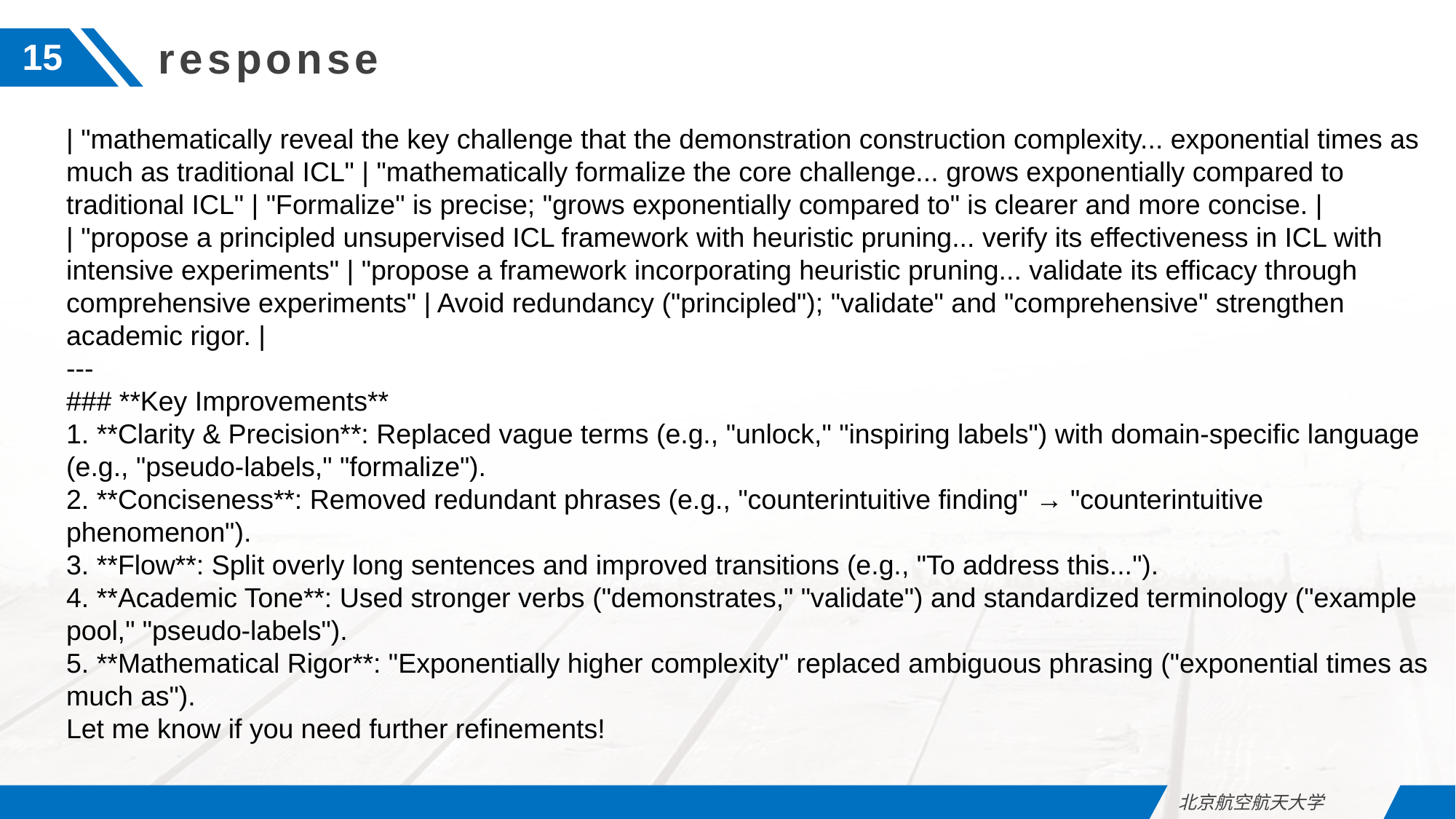

response

15

| "mathematically reveal the key challenge that the demonstration construction complexity... exponential times as much as traditional ICL" | "mathematically formalize the core challenge... grows exponentially compared to traditional ICL" | "Formalize" is precise; "grows exponentially compared to" is clearer and more concise. |
| "propose a principled unsupervised ICL framework with heuristic pruning... verify its effectiveness in ICL with intensive experiments" | "propose a framework incorporating heuristic pruning... validate its efficacy through comprehensive experiments" | Avoid redundancy ("principled"); "validate" and "comprehensive" strengthen academic rigor. |
---
### **Key Improvements**
1. **Clarity & Precision**: Replaced vague terms (e.g., "unlock," "inspiring labels") with domain-specific language (e.g., "pseudo-labels," "formalize").
2. **Conciseness**: Removed redundant phrases (e.g., "counterintuitive finding" → "counterintuitive phenomenon").
3. **Flow**: Split overly long sentences and improved transitions (e.g., "To address this...").
4. **Academic Tone**: Used stronger verbs ("demonstrates," "validate") and standardized terminology ("example pool," "pseudo-labels").
5. **Mathematical Rigor**: "Exponentially higher complexity" replaced ambiguous phrasing ("exponential times as much as").
Let me know if you need further refinements!

北京航空航天大学